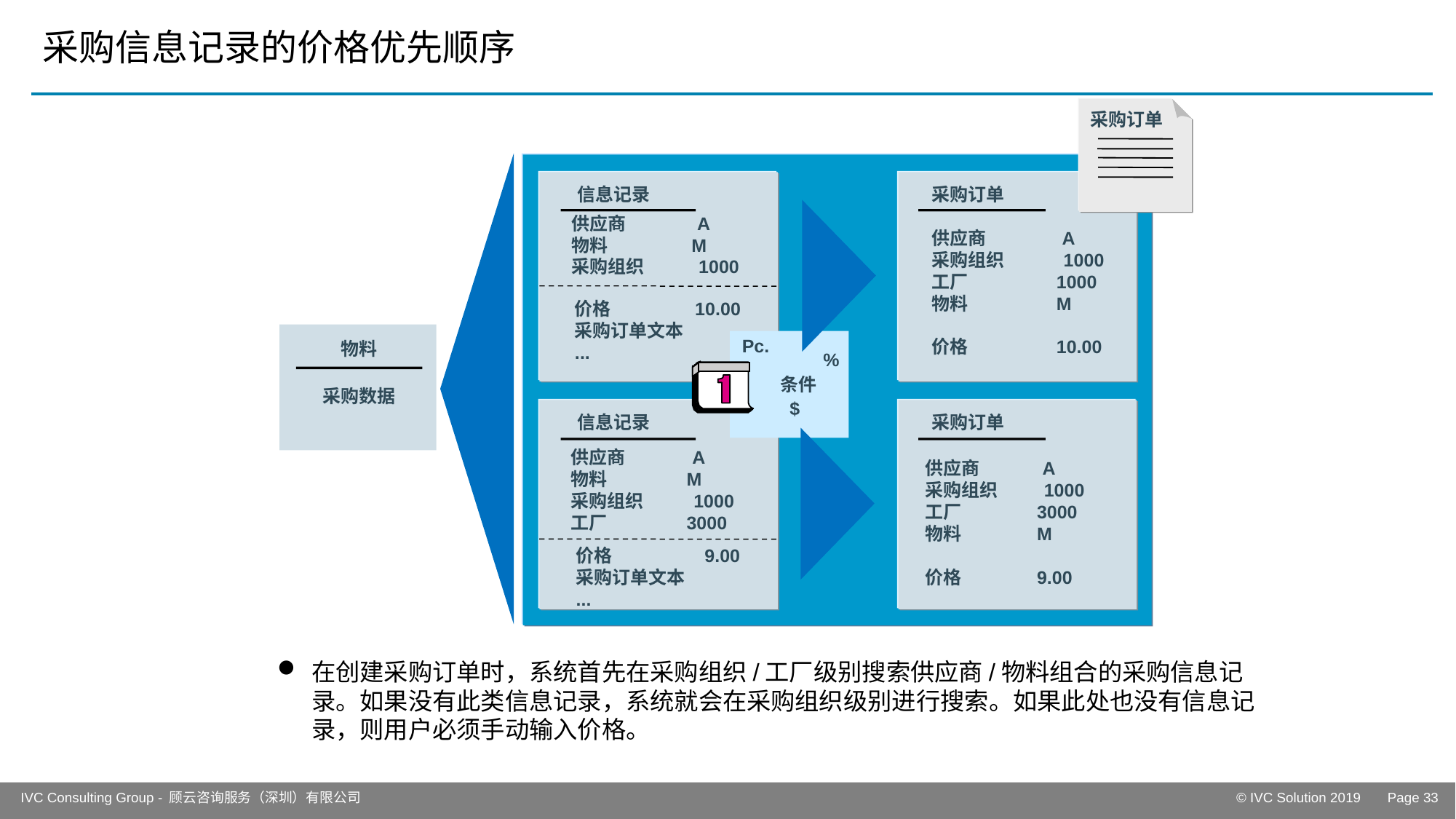

# 采购信息记录的价格优先顺序

采购订单

信息记录
采购订单

供应商                A
物料                   M
采购组织            1000

供应商                 A
采购组织             1000
工厂                    1000
物料                    M

价格                    10.00

价格                   10.00
采购订单文本
...

Pc.
Pc.
%
%

条件

$

$

物料

采购数据

信息记录
采购订单

供应商               A
物料                  M
采购组织           1000
工厂                  3000
供应商              A
采购组织          1000
工厂                 3000
物料                 M

价格                 9.00

价格                     9.00
采购订单文本
...
在创建采购订单时，系统首先在采购组织/工厂级别搜索供应商/物料组合的采购信息记录。如果没有此类信息记录，系统就会在采购组织级别进行搜索。如果此处也没有信息记录，则用户必须手动输入价格。